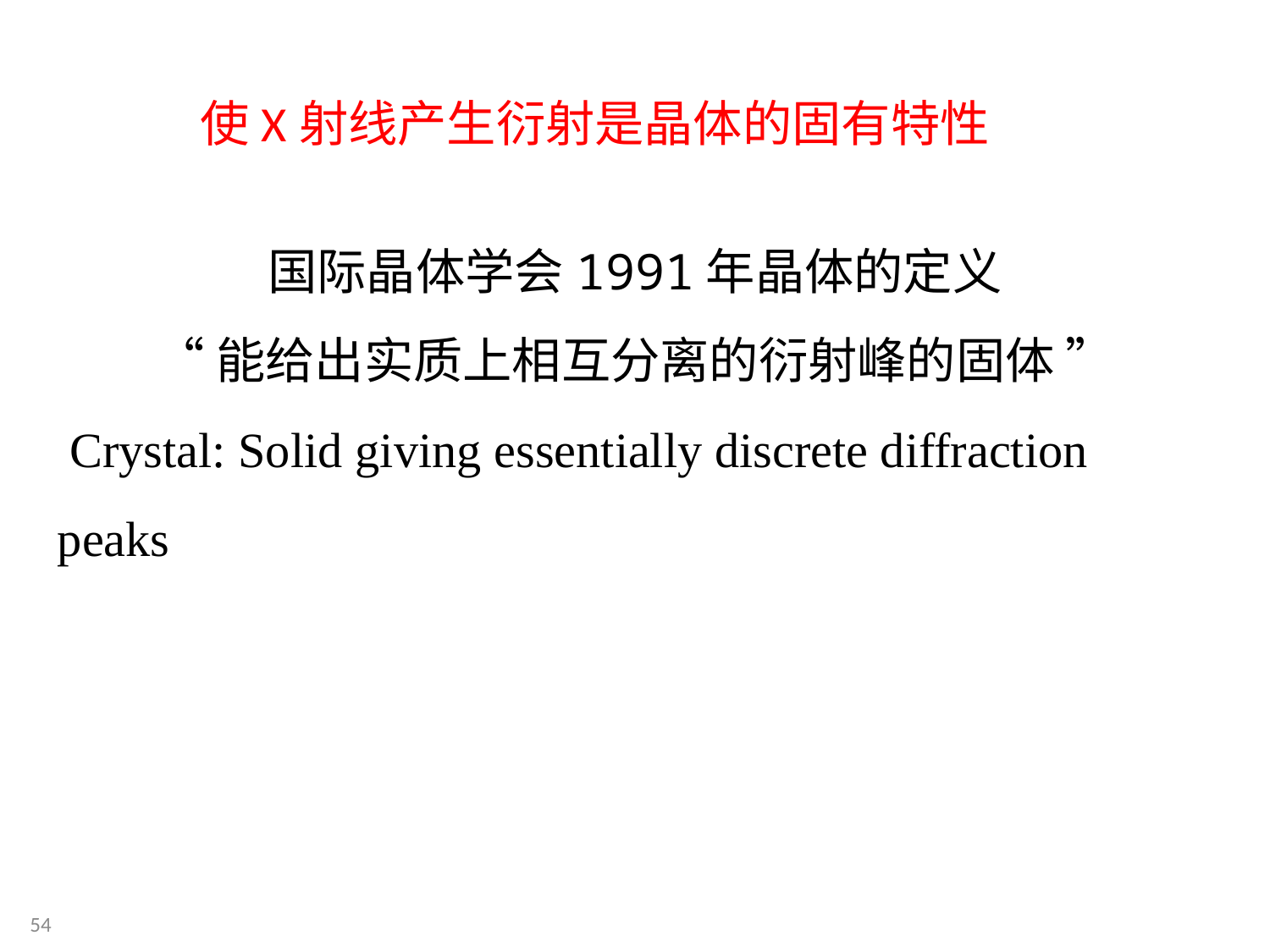

使X射线产生衍射是晶体的固有特性
国际晶体学会1991年晶体的定义
“能给出实质上相互分离的衍射峰的固体 ”
 Crystal: Solid giving essentially discrete diffraction peaks
54